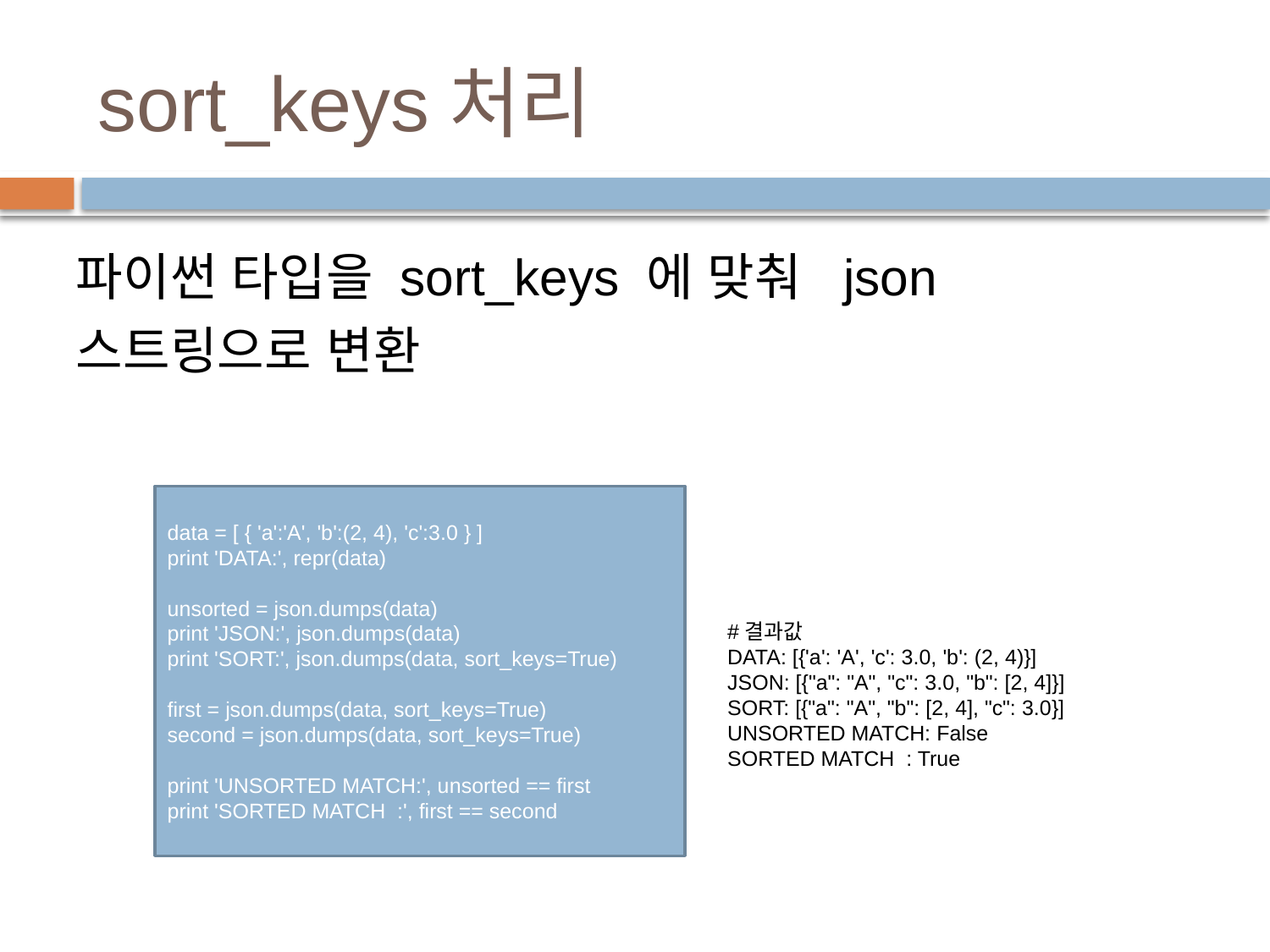

# sort_keys처리
파이썬 타입을 sort_keys 에 맞춰  json 스트링으로 변환
data = [ { 'a':'A', 'b':(2, 4), 'c':3.0 } ]
print 'DATA:', repr(data)

unsorted = json.dumps(data)
print 'JSON:', json.dumps(data)
print 'SORT:', json.dumps(data, sort_keys=True)

first = json.dumps(data, sort_keys=True)
second = json.dumps(data, sort_keys=True)

print 'UNSORTED MATCH:', unsorted == first
print 'SORTED MATCH  :', first == second
#결과값
DATA: [{'a': 'A', 'c': 3.0, 'b': (2, 4)}]
JSON: [{"a": "A", "c": 3.0, "b": [2, 4]}]
SORT: [{"a": "A", "b": [2, 4], "c": 3.0}]
UNSORTED MATCH: False
SORTED MATCH  : True